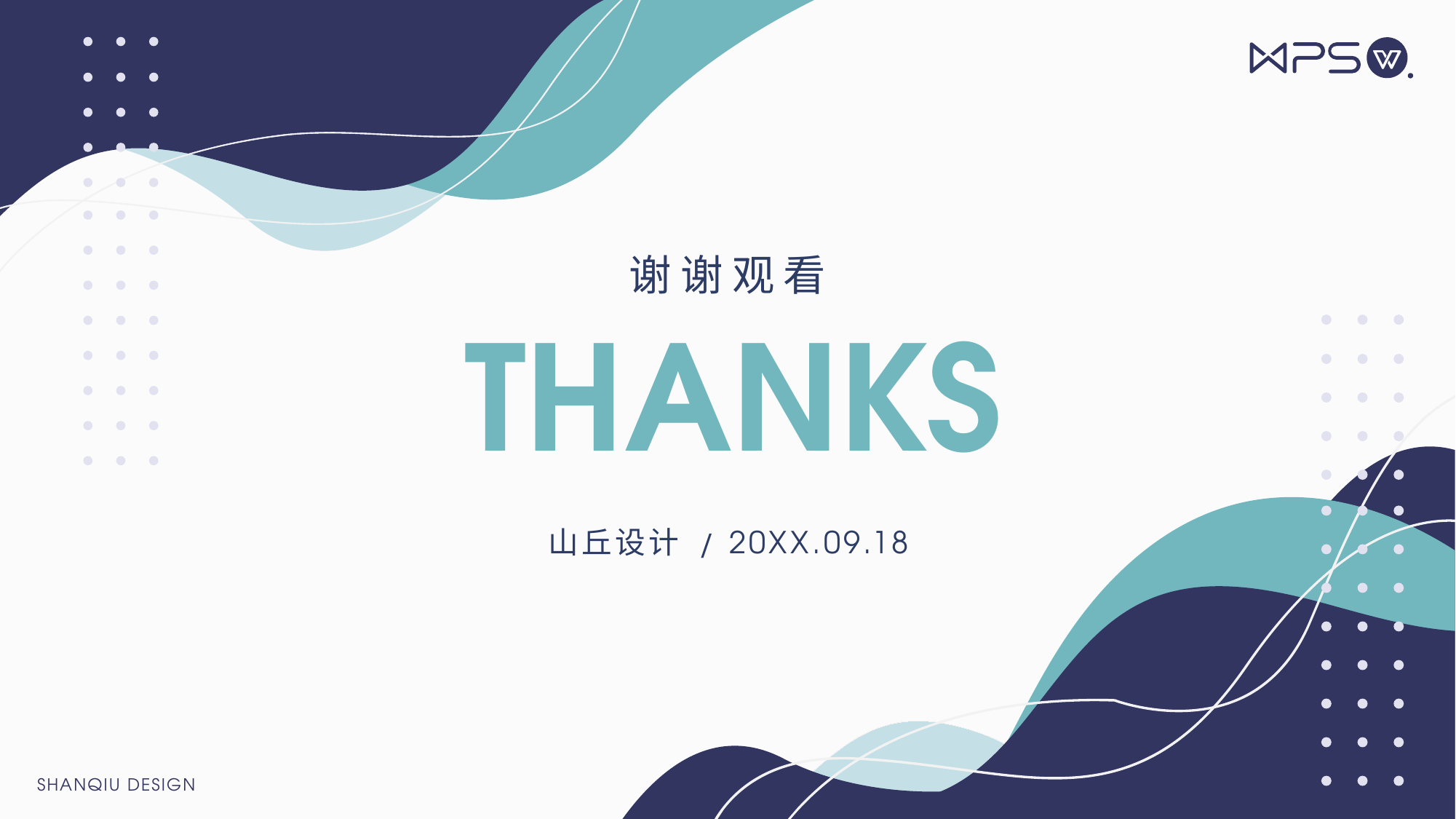

谢谢观看
THANKS

山丘设计 / 20XX.09.18
SHANQIU DESIGN